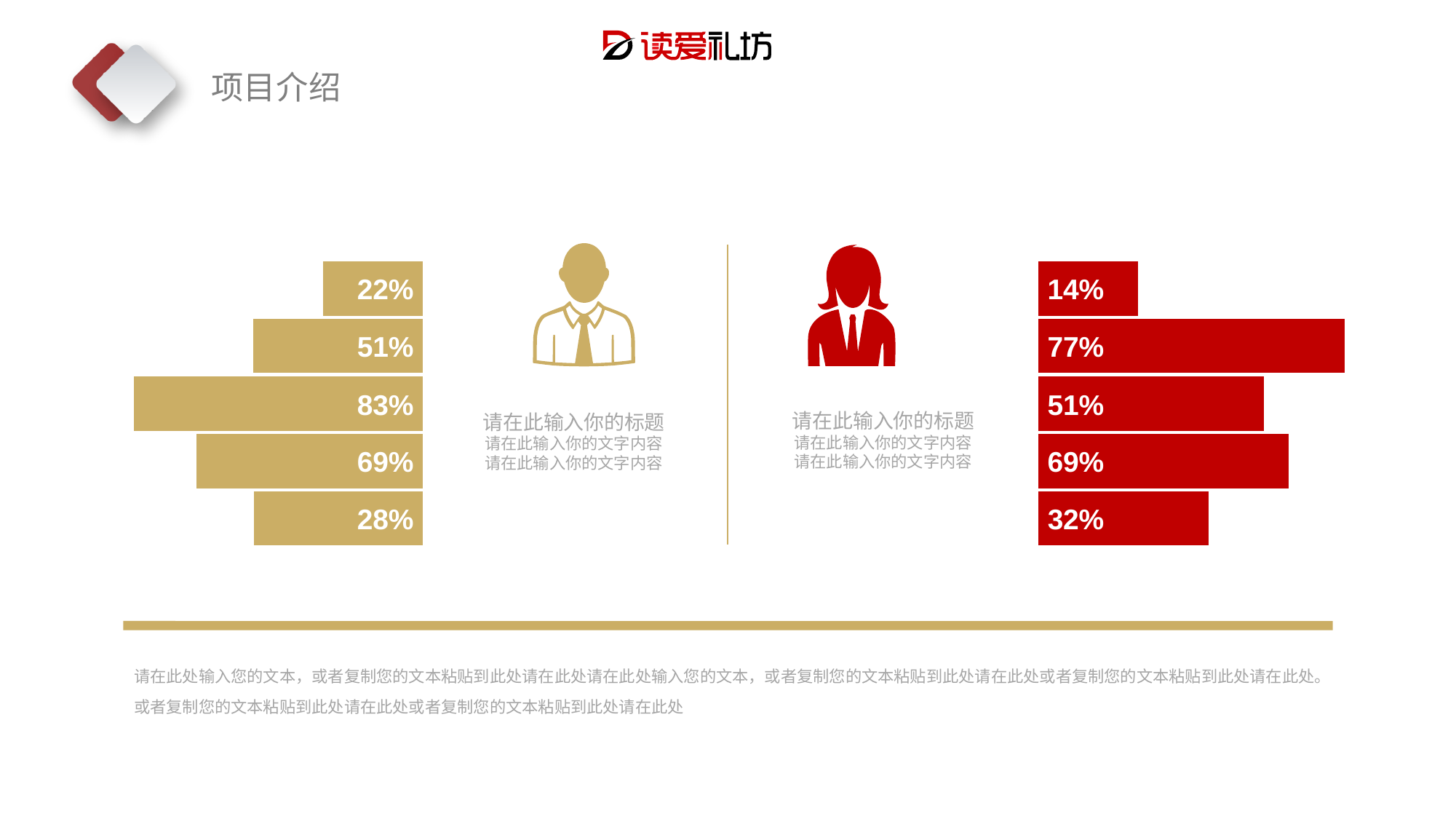

22%
14%
51%
77%
83%
51%
请在此输入你的标题
请在此输入你的文字内容
请在此输入你的文字内容
请在此输入你的标题
请在此输入你的文字内容
请在此输入你的文字内容
69%
69%
28%
32%

请在此处输入您的文本，或者复制您的文本粘贴到此处请在此处请在此处输入您的文本，或者复制您的文本粘贴到此处请在此处或者复制您的文本粘贴到此处请在此处。或者复制您的文本粘贴到此处请在此处或者复制您的文本粘贴到此处请在此处